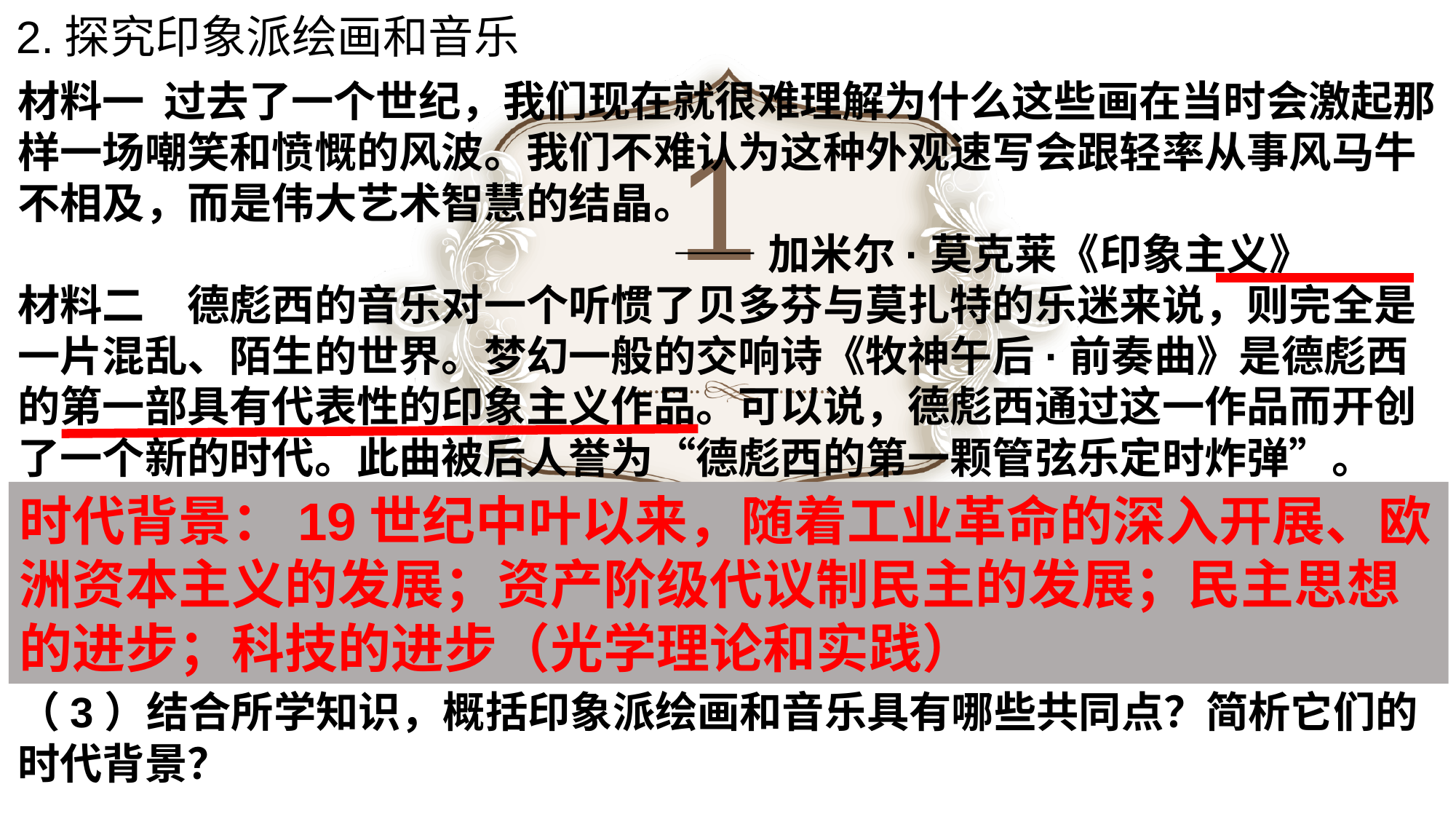

2.探究印象派绘画和音乐
材料一  过去了一个世纪，我们现在就很难理解为什么这些画在当时会激起那样一场嘲笑和愤慨的风波。我们不难认为这种外观速写会跟轻率从事风马牛不相及，而是伟大艺术智慧的结晶。
                                                                    ——加米尔·莫克莱《印象主义》
材料二　德彪西的音乐对一个听惯了贝多芬与莫扎特的乐迷来说，则完全是一片混乱、陌生的世界。梦幻一般的交响诗《牧神午后·前奏曲》是德彪西的第一部具有代表性的印象主义作品。可以说，德彪西通过这一作品而开创了一个新的时代。此曲被后人誉为“德彪西的第一颗管弦乐定时炸弹”。
问题：
（1）材料一反映的美术流派是何派别？有何艺术特色？其历史地位如何？
（2）材料二为什么说“德彪西通过这一作品而开创了一个新的时代”？它的艺术特征是什么？
（3）结合所学知识，概括印象派绘画和音乐具有哪些共同点？简析它们的时代背景？
时代背景：19世纪中叶以来，随着工业革命的深入开展、欧洲资本主义的发展；资产阶级代议制民主的发展；民主思想的进步；科技的进步（光学理论和实践）